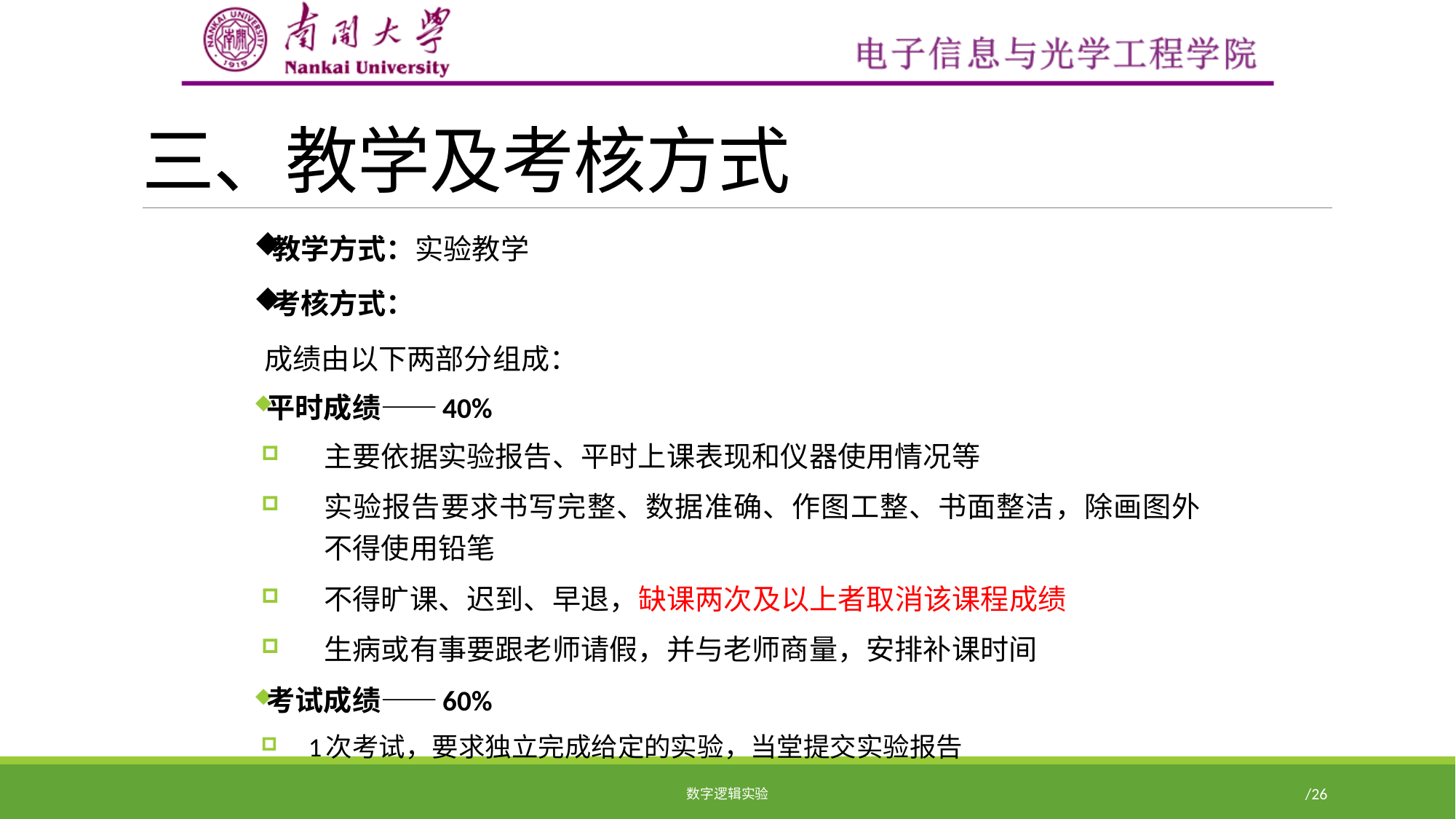

# 三、教学及考核方式
教学方式：实验教学
考核方式：
 成绩由以下两部分组成：
平时成绩——40%
主要依据实验报告、平时上课表现和仪器使用情况等
实验报告要求书写完整、数据准确、作图工整、书面整洁，除画图外不得使用铅笔
不得旷课、迟到、早退，缺课两次及以上者取消该课程成绩
生病或有事要跟老师请假，并与老师商量，安排补课时间
考试成绩——60%
  1次考试，要求独立完成给定的实验，当堂提交实验报告
数字逻辑实验
5